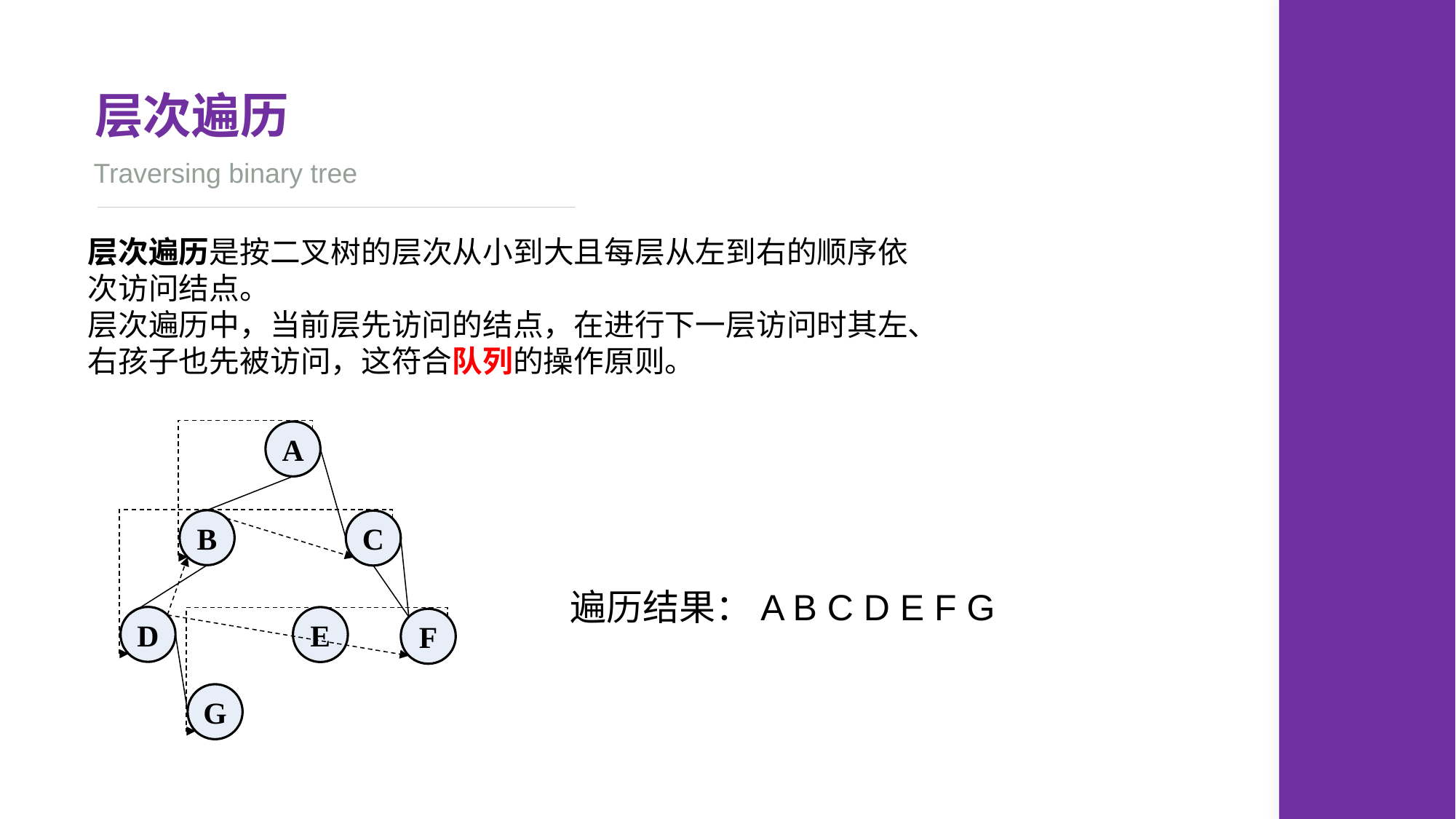

层次遍历
Traversing binary tree
层次遍历是按二叉树的层次从小到大且每层从左到右的顺序依次访问结点。
层次遍历中，当前层先访问的结点，在进行下一层访问时其左、右孩子也先被访问，这符合队列的操作原则。

A
B
C
D
E
F
G
遍历结果：A B C D E F G